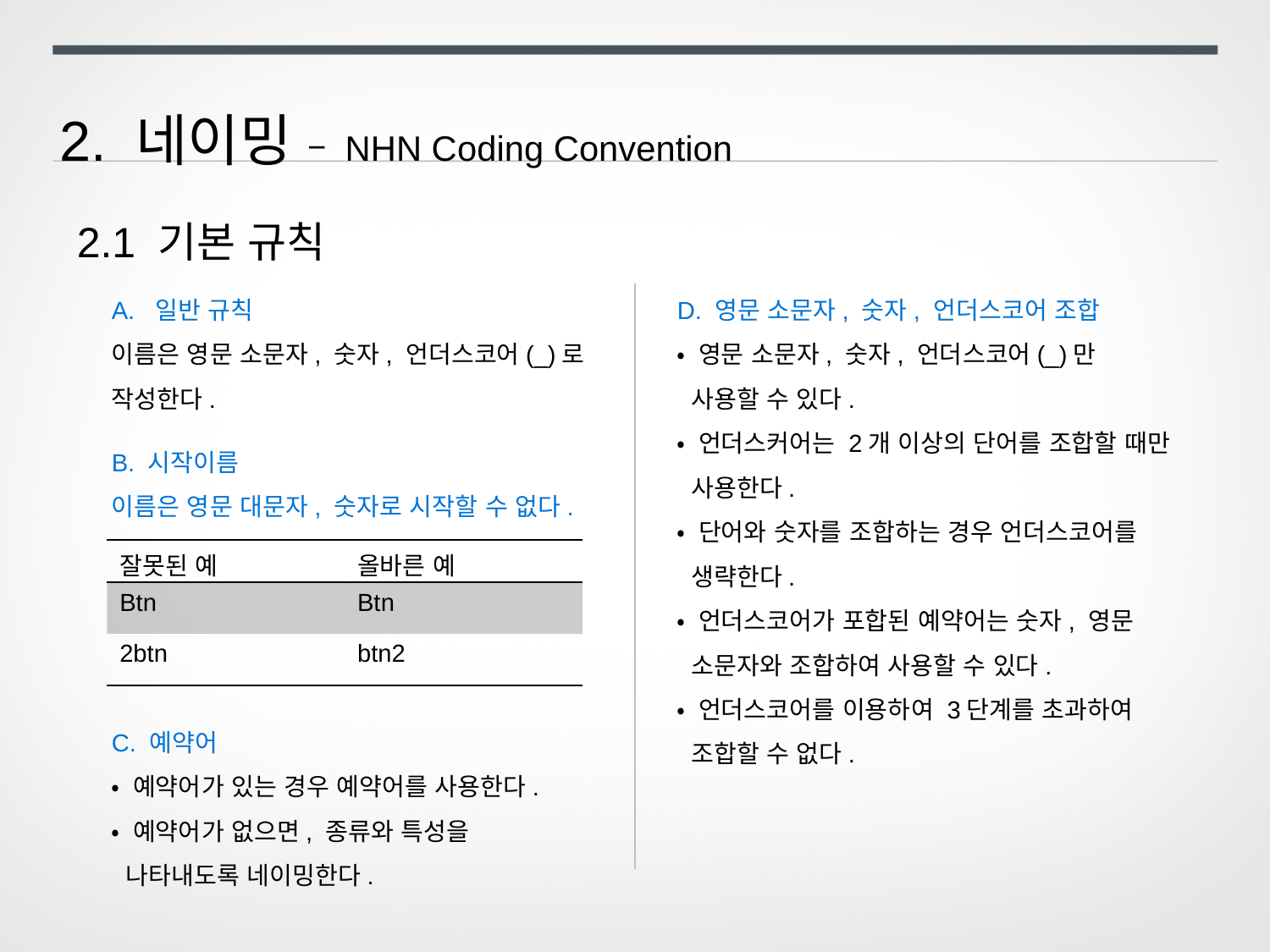

2. 네이밍 – NHN Coding Convention
2.1 기본 규칙
A.  일반 규칙
이름은 영문 소문자, 숫자, 언더스코어(_)로 작성한다.
D. 영문 소문자, 숫자, 언더스코어 조합
• 영문 소문자, 숫자, 언더스코어(_)만
  사용할 수 있다.
• 언더스커어는 2개 이상의 단어를 조합할 때만
  사용한다.
• 단어와 숫자를 조합하는 경우 언더스코어를
  생략한다.
• 언더스코어가 포합된 예약어는 숫자, 영문
  소문자와 조합하여 사용할 수 있다.
• 언더스코어를 이용하여 3단계를 초과하여
  조합할 수 없다.
B. 시작이름
이름은 영문 대문자, 숫자로 시작할 수 없다.
| 잘못된 예 | 올바른 예 |
| --- | --- |
| Btn | Btn |
| 2btn | btn2 |
C. 예약어
• 예약어가 있는 경우 예약어를 사용한다.
• 예약어가 없으면, 종류와 특성을
  나타내도록 네이밍한다.